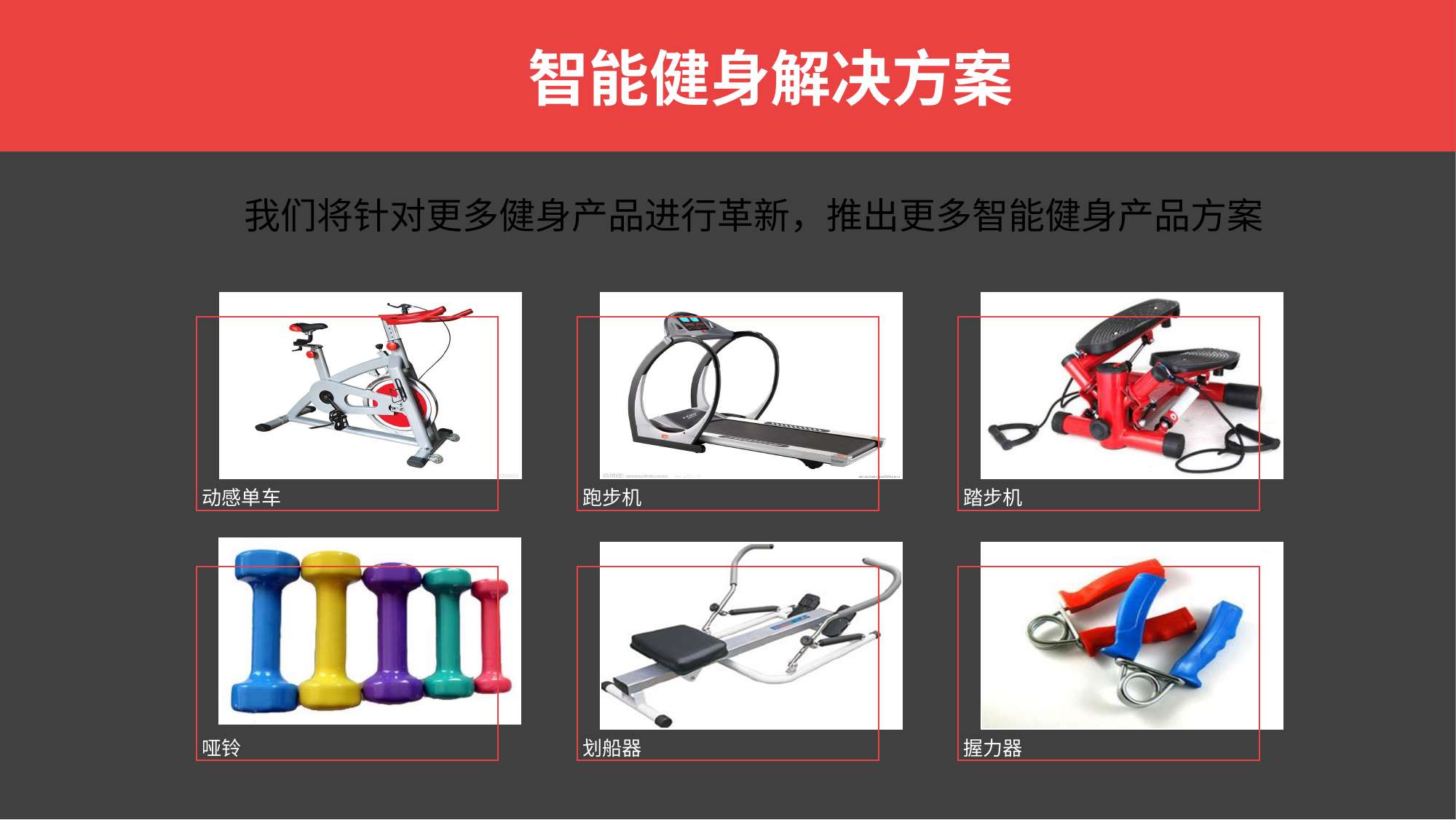

智能健身解决方案
# 我们将针对更多健身产品进行革新，推出更多智能健身产品方案
动感单车
跑步机
踏步机
哑铃
划船器
握力器